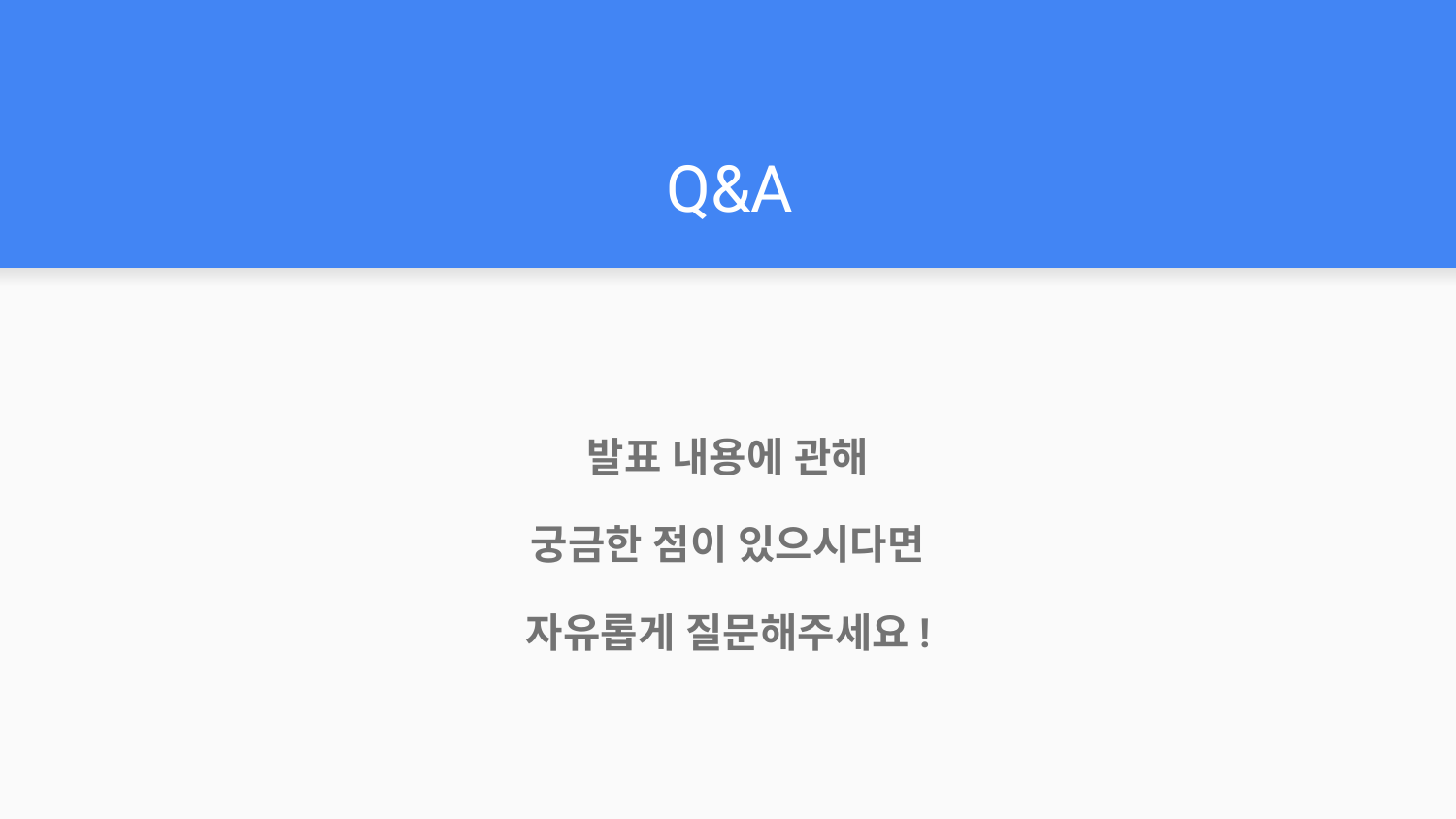

# Q&A
발표 내용에 관해
궁금한 점이 있으시다면
자유롭게 질문해주세요!